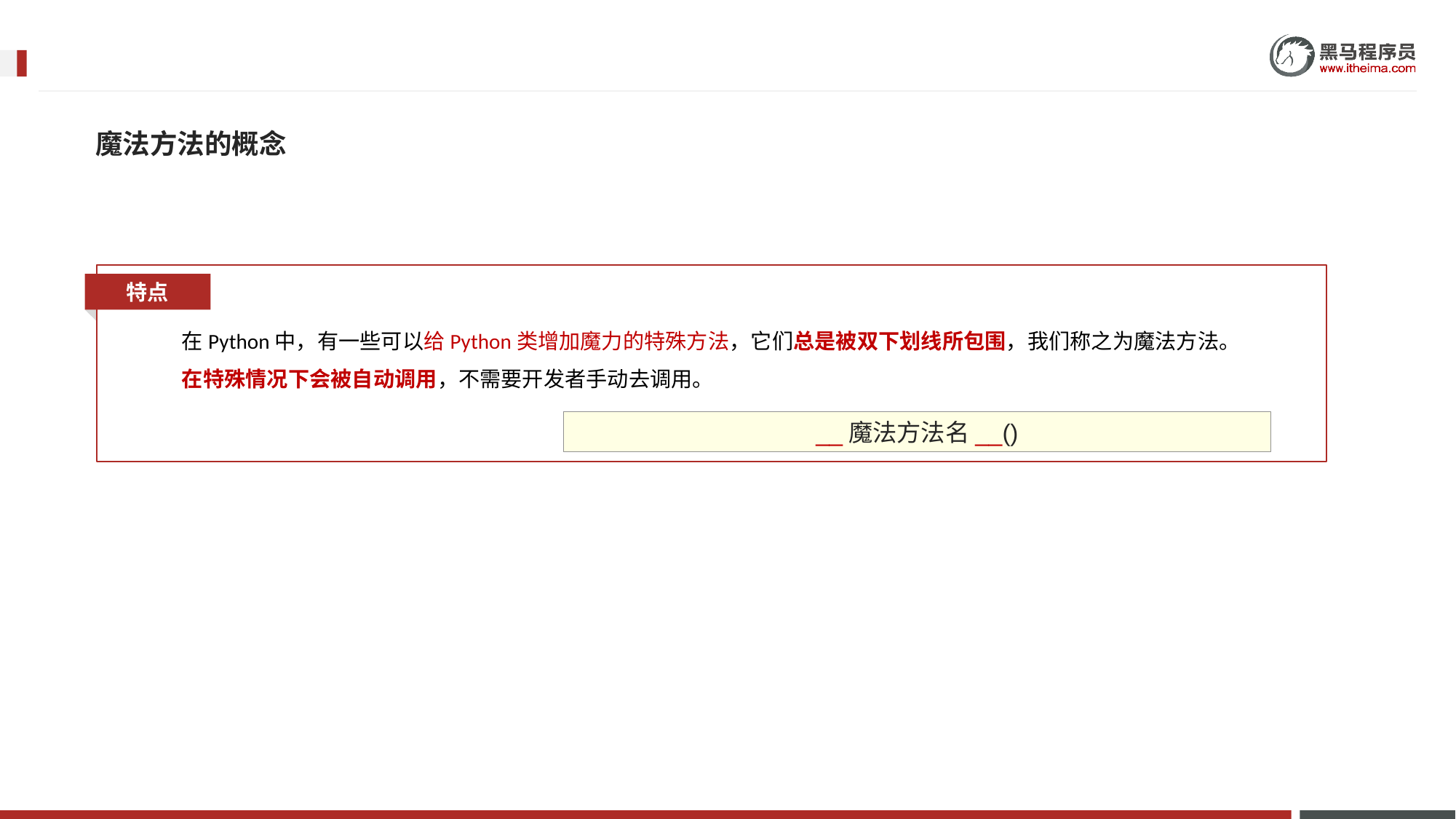

魔法方法的概念

特点

在Python中，有一些可以给Python类增加魔力的特殊方法，它们总是被双下划线所包围，我们称之为魔法方法。
在特殊情况下会被自动调用，不需要开发者手动去调用。
__魔法方法名__()